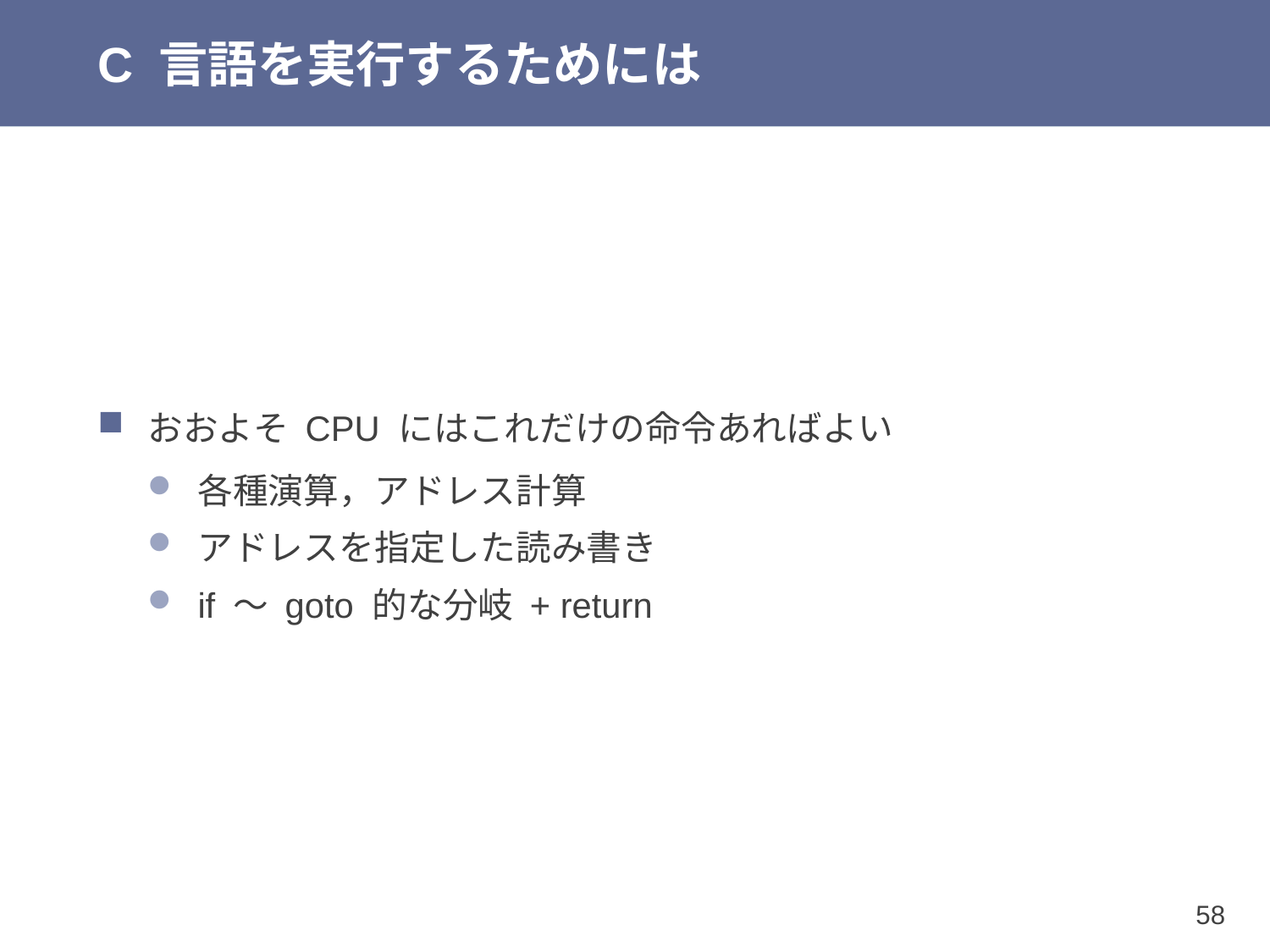

# C 言語を実行するためには
おおよそ CPU にはこれだけの命令あればよい
各種演算，アドレス計算
アドレスを指定した読み書き
if ～ goto 的な分岐 + return